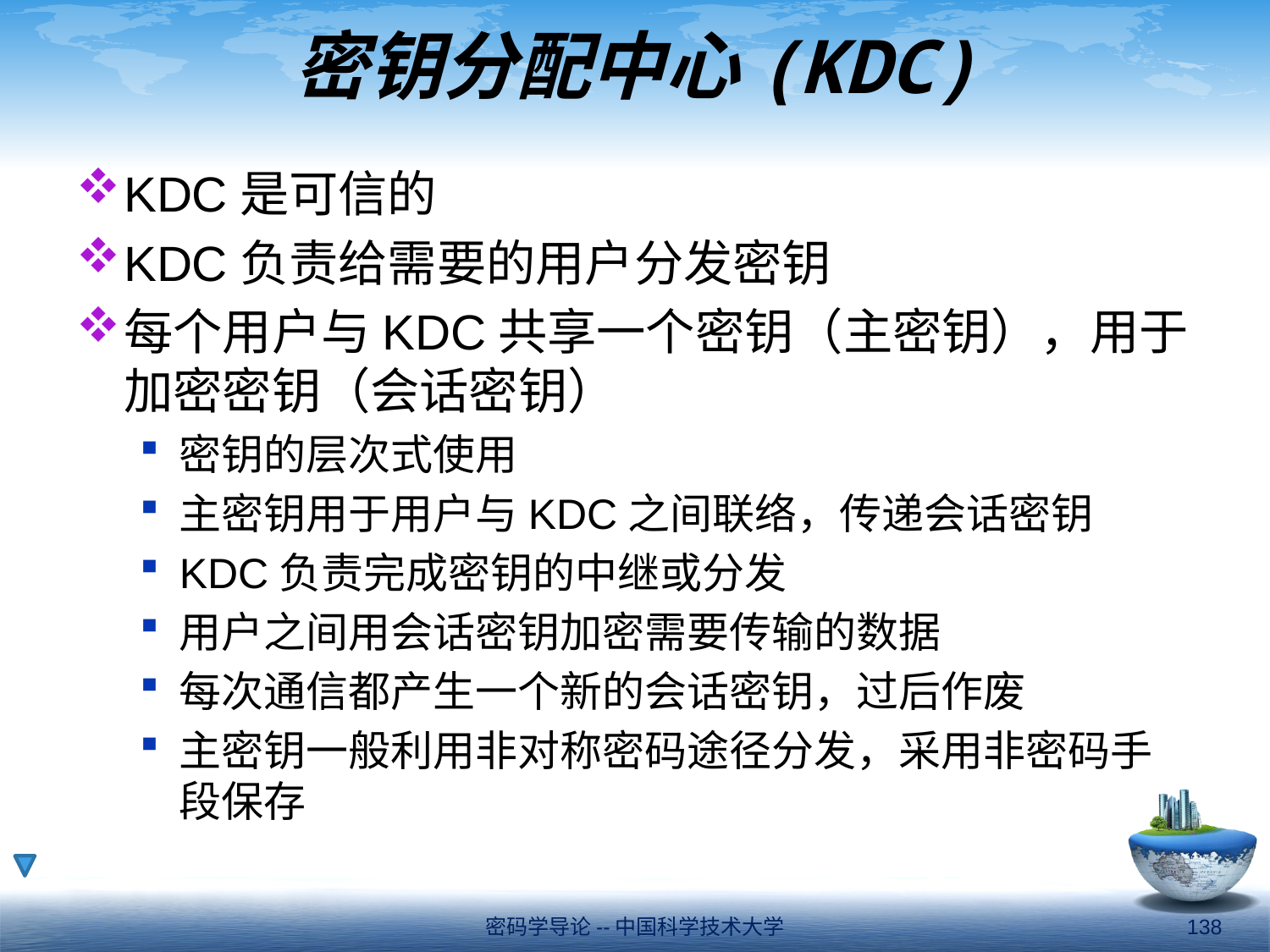

# 密钥分配中心(KDC)
KDC是可信的
KDC负责给需要的用户分发密钥
每个用户与KDC共享一个密钥（主密钥），用于加密密钥（会话密钥）
密钥的层次式使用
主密钥用于用户与KDC之间联络，传递会话密钥
KDC负责完成密钥的中继或分发
用户之间用会话密钥加密需要传输的数据
每次通信都产生一个新的会话密钥，过后作废
主密钥一般利用非对称密码途径分发，采用非密码手段保存

密码学导论--中国科学技术大学
138